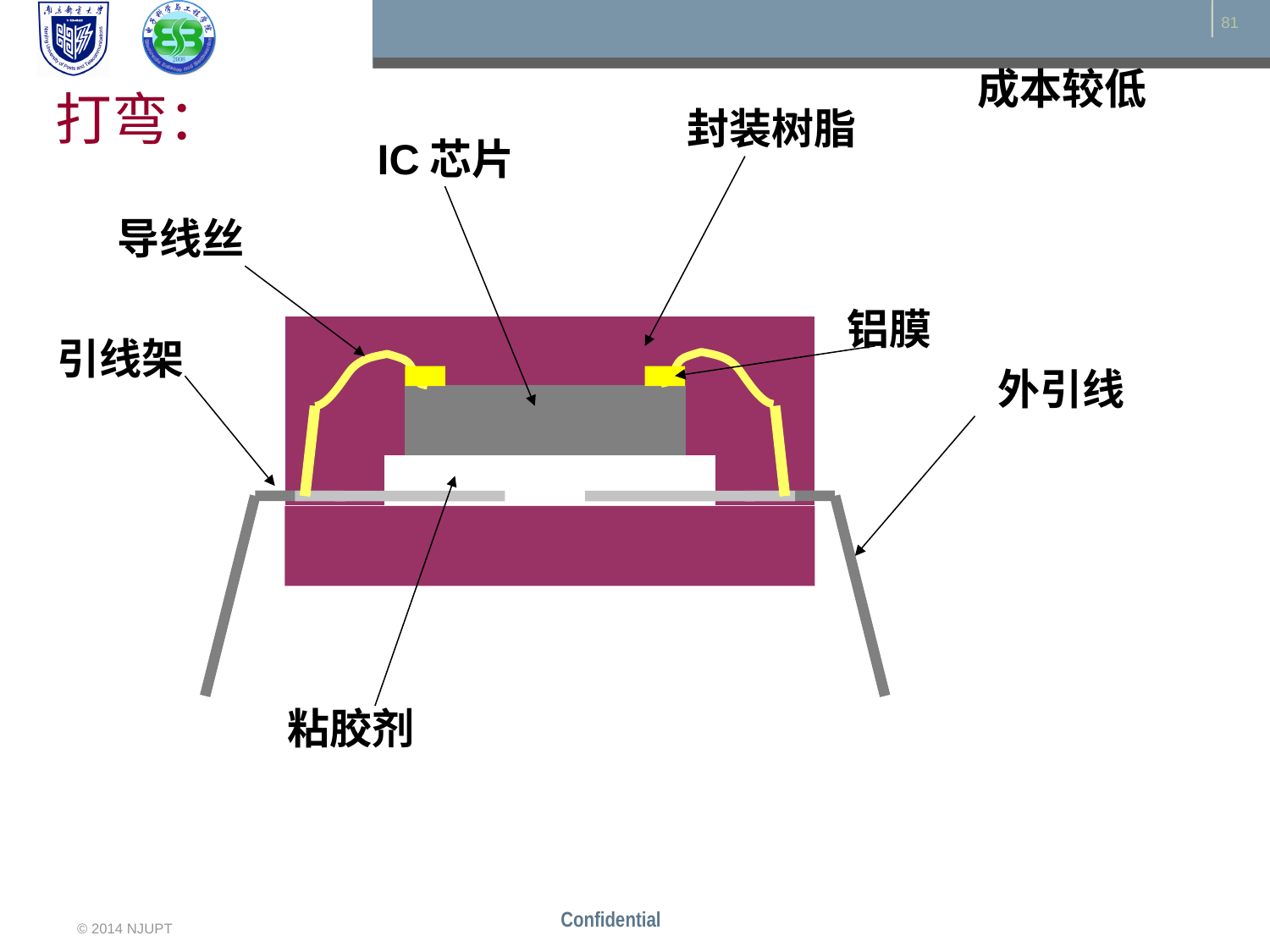

成本较低
打弯：
封装树脂
IC芯片

导线丝

铝膜

引线架

外引线

粘胶剂